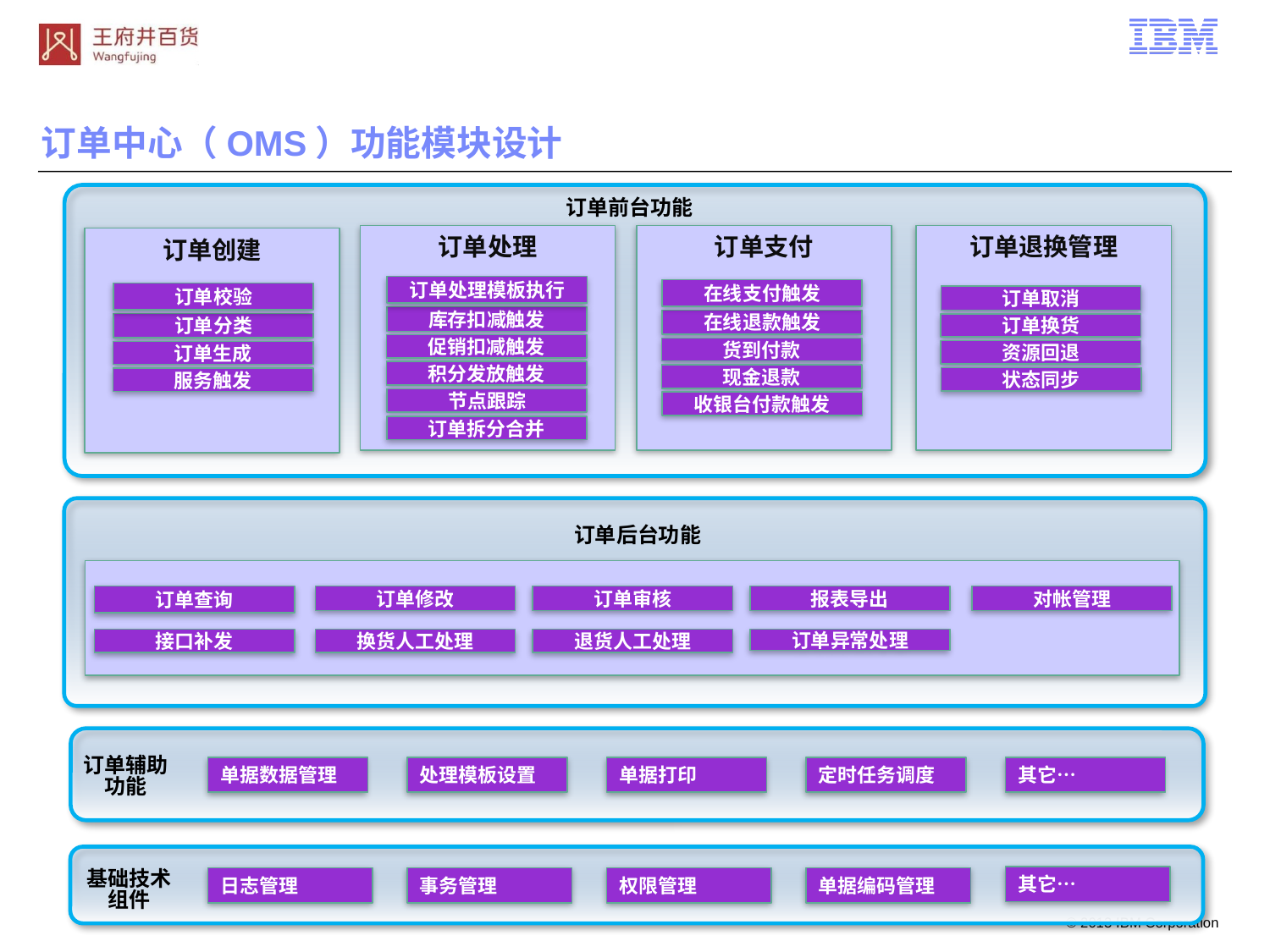

订单中心（OMS）功能模块设计
订单前台功能

订单处理
订单退换管理
订单支付
订单创建
订单处理模板执行
在线支付触发
订单校验
订单取消
库存扣减触发
在线退款触发
订单分类
订单换货
促销扣减触发
货到付款
资源回退
订单生成
积分发放触发
现金退款
状态同步
服务触发
节点跟踪
收银台付款触发
订单拆分合并

订单后台功能

订单查询
订单修改
订单审核
报表导出
对帐管理
接口补发
换货人工处理
退货人工处理
订单异常处理

订单辅助
功能
单据数据管理
处理模板设置
单据打印
定时任务调度
其它…

基础技术
组件
其它…
日志管理
事务管理
权限管理
单据编码管理